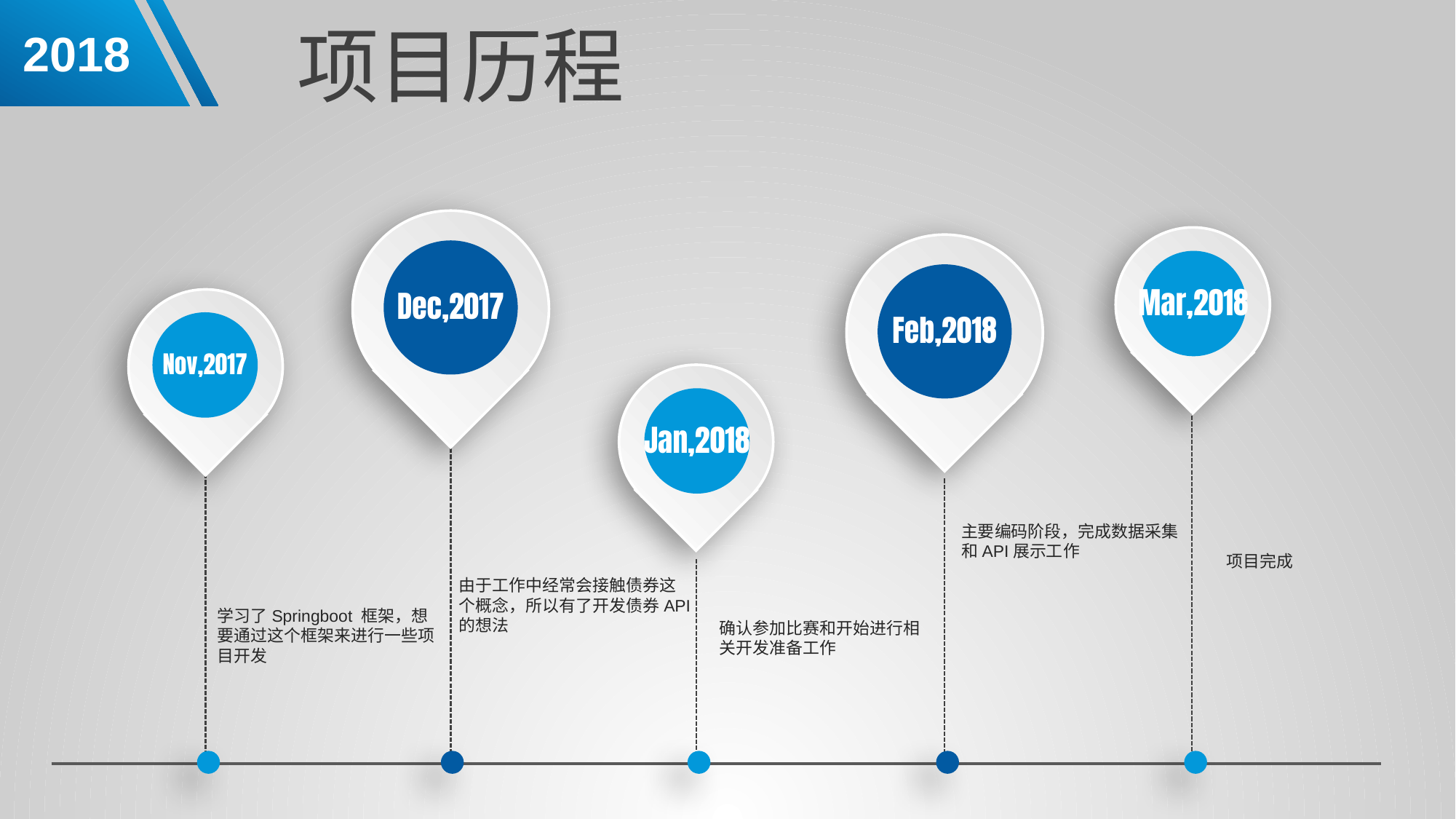

项目历程
2018

Dec,2017

Mar,2018

Feb,2018

Nov,2017

Jan,2018

主要编码阶段，完成数据采集
和API展示工作
项目完成

学习了Springboot 框架，想
要通过这个框架来进行一些项
目开发

由于工作中经常会接触债券这
个概念，所以有了开发债券API
的想法

确认参加比赛和开始进行相
关开发准备工作